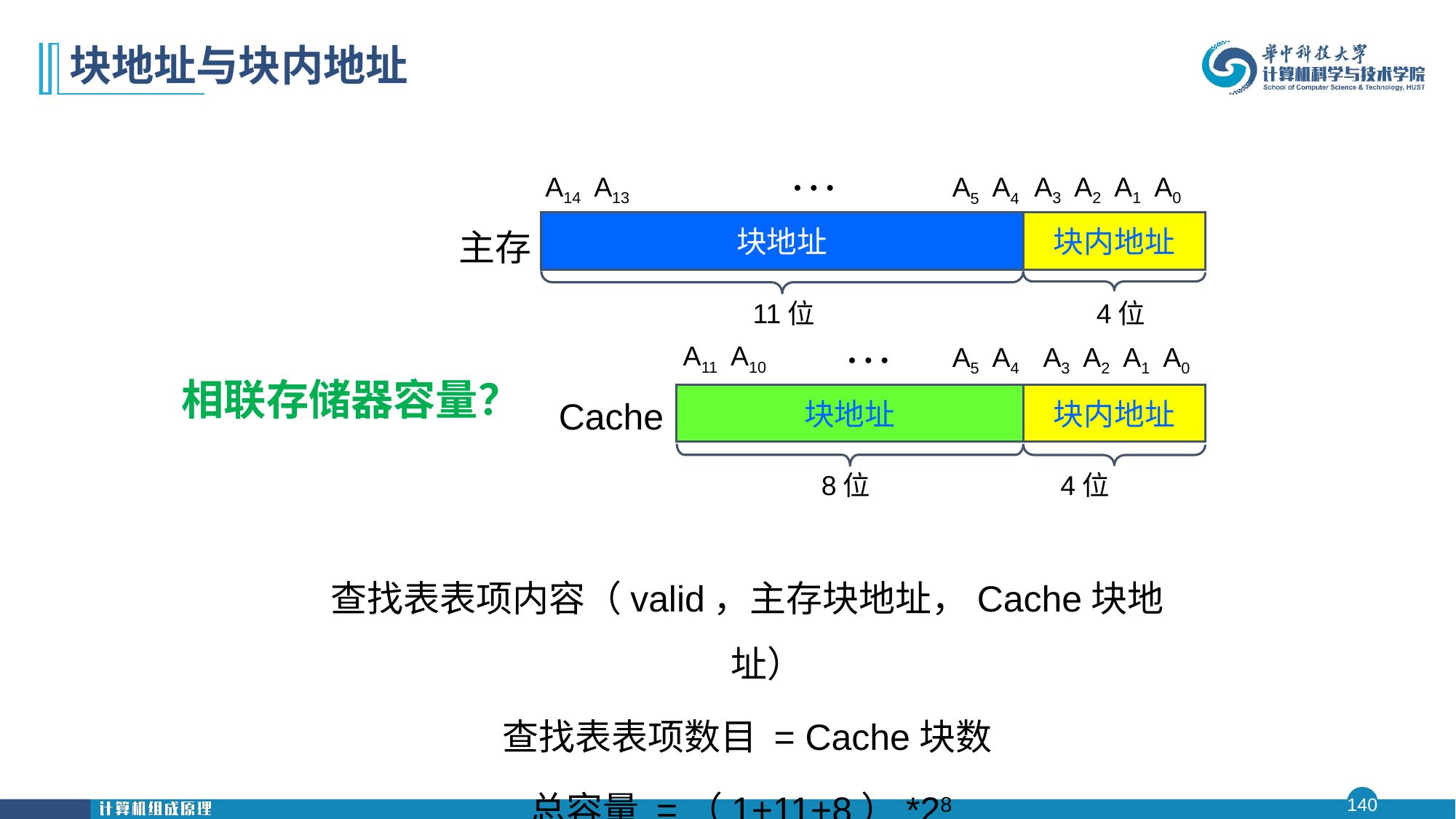

# 块地址与块内地址

…

A3   A2   A1   A0
A14   A13
A5   A4

块地址
块内地址
主存

11位
4位
…

A11   A10
A5   A4
A3   A2   A1   A0

相联存储器容量？
块地址
块内地址
Cache
8位
4位
查找表表项内容（valid，主存块地址，Cache块地址）
查找表表项数目 = Cache块数
总容量 =（1+11+8）*28